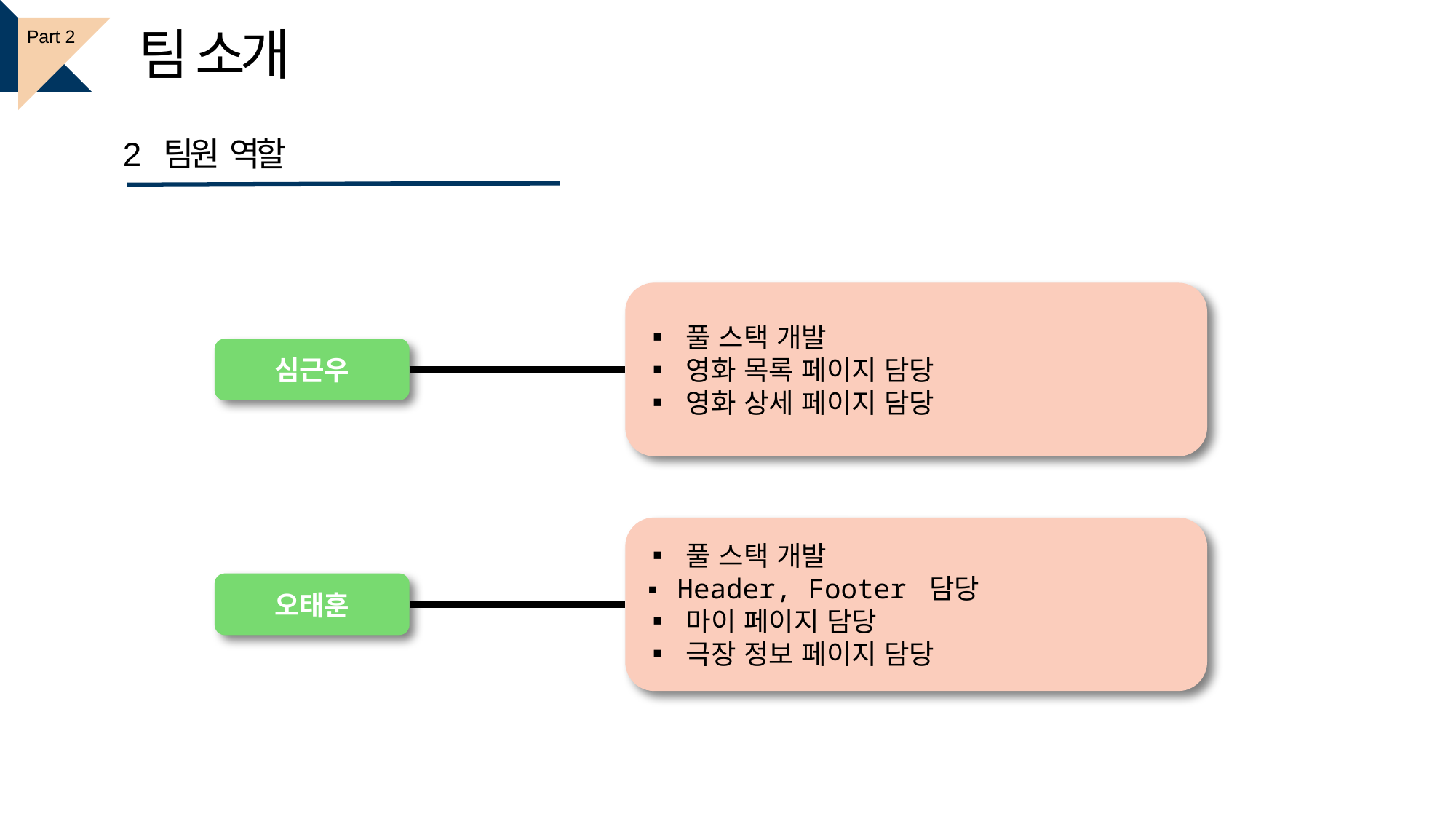

팀 소개

Part 2
2   팀원   역할
▪ 풀 스택 개발
▪ 영화 목록 페이지 담당
▪ 영화 상세 페이지 담당
심근우
▪ 풀 스택 개발
▪ Header, Footer 담당
▪ 마이 페이지 담당
▪ 극장 정보 페이지 담당
오태훈